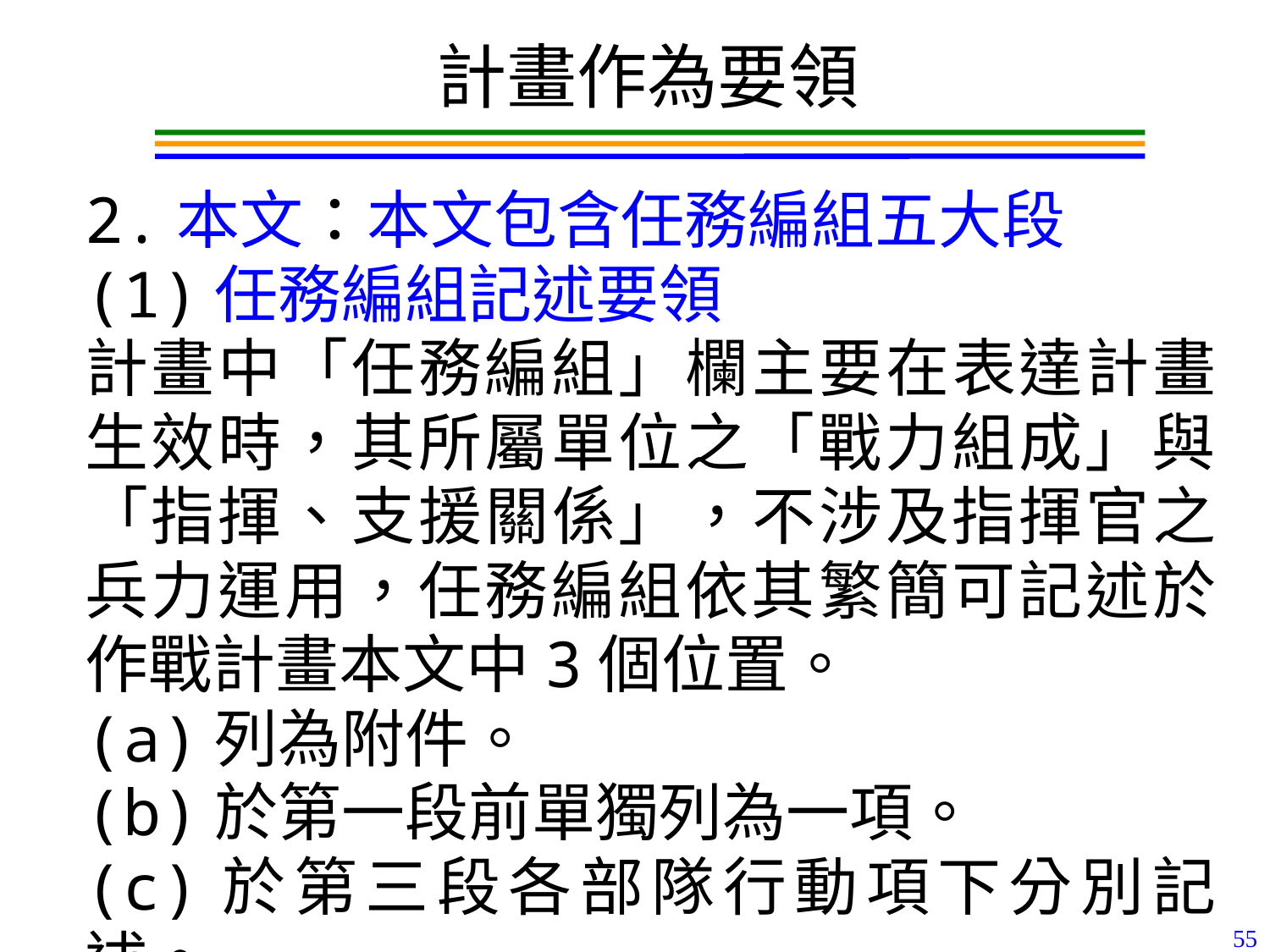

計畫作為要領
2.本文：本文包含任務編組五大段
(1)任務編組記述要領
計畫中「任務編組」欄主要在表達計畫生效時，其所屬單位之「戰力組成」與「指揮、支援關係」，不涉及指揮官之兵力運用，任務編組依其繁簡可記述於作戰計畫本文中3個位置。
(a)列為附件。
(b)於第一段前單獨列為一項。
(c)於第三段各部隊行動項下分別記述。
55